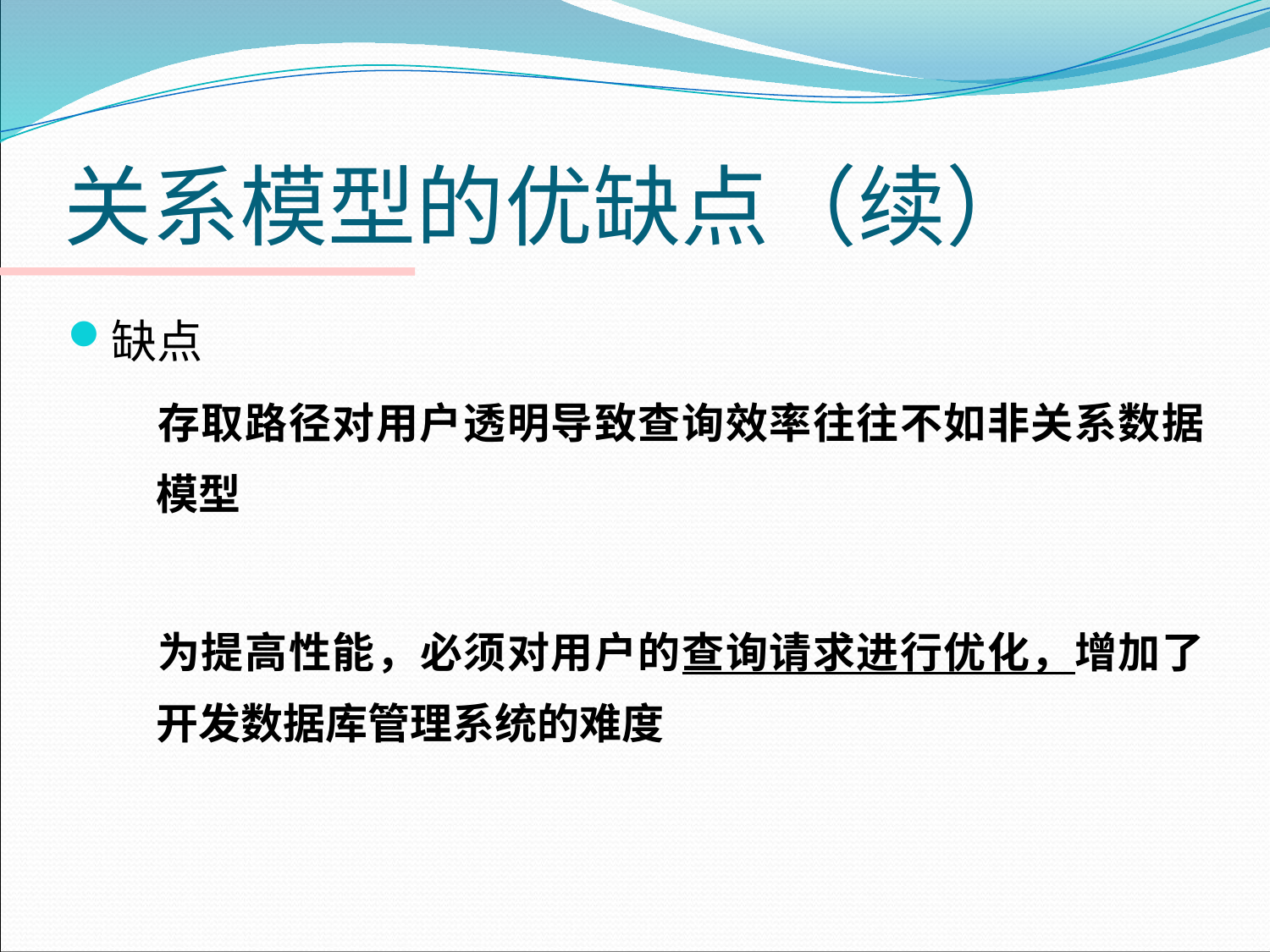

# 关系模型的优缺点（续）
缺点
	存取路径对用户透明导致查询效率往往不如非关系数据模型

	为提高性能，必须对用户的查询请求进行优化，增加了开发数据库管理系统的难度
59